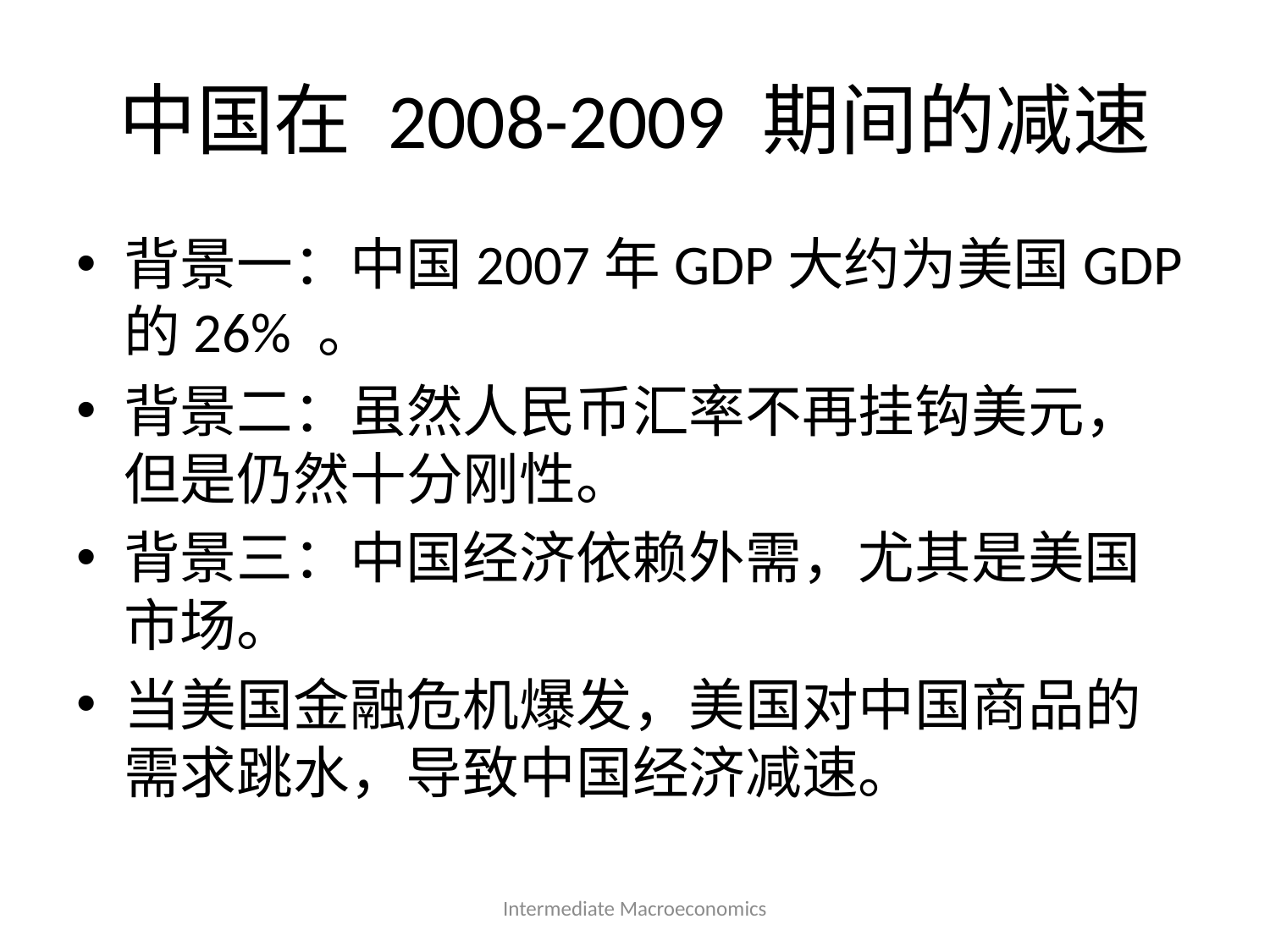

# 中国在 2008-2009 期间的减速
背景一：中国2007年GDP大约为美国GDP的26% 。
背景二：虽然人民币汇率不再挂钩美元，但是仍然十分刚性。
背景三：中国经济依赖外需，尤其是美国市场。
当美国金融危机爆发，美国对中国商品的需求跳水，导致中国经济减速。
Intermediate Macroeconomics